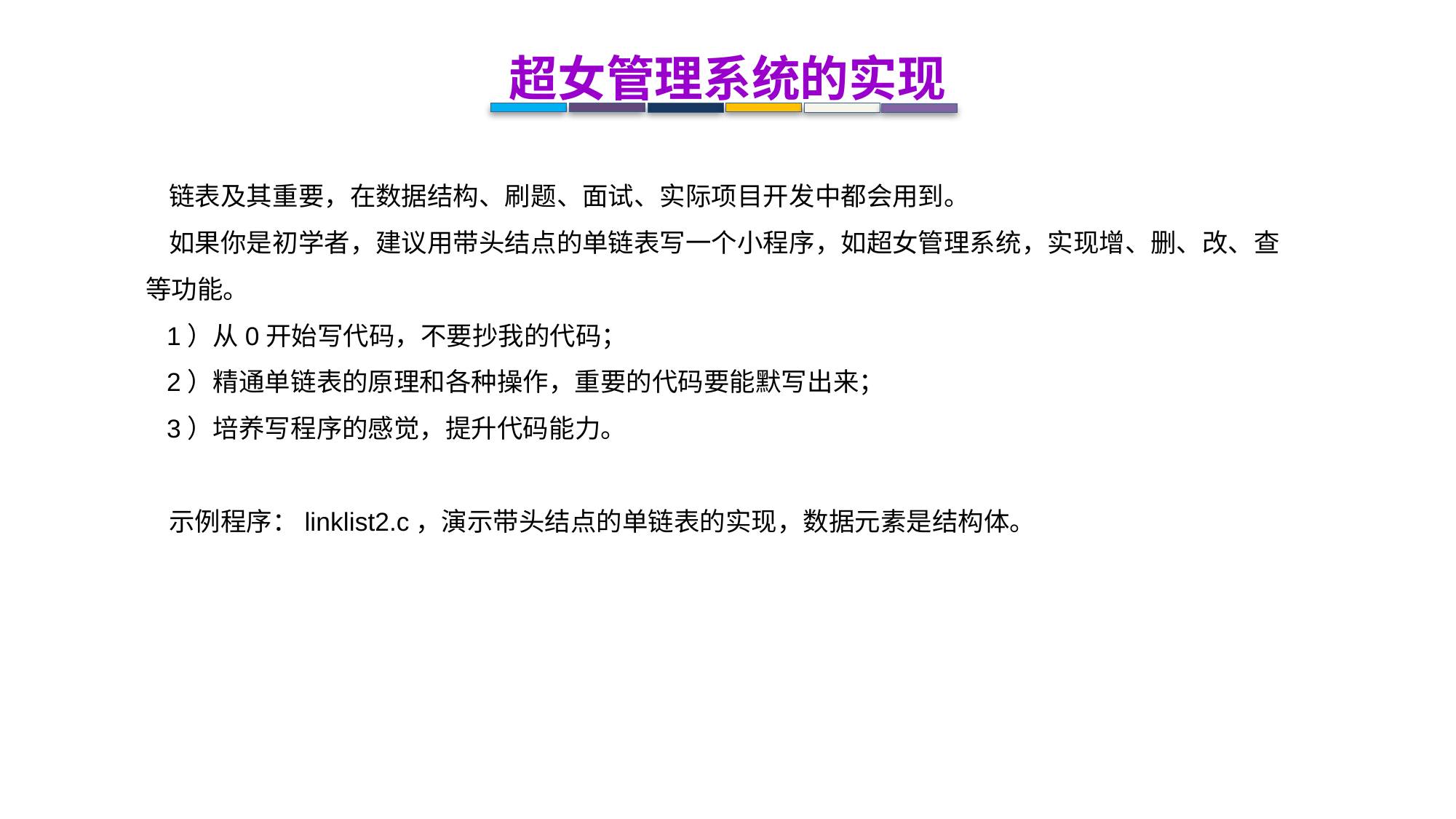

超女管理系统的实现

   链表及其重要，在数据结构、刷题、面试、实际项目开发中都会用到。
   如果你是初学者，建议用带头结点的单链表写一个小程序，如超女管理系统，实现增、删、改、查等功能。
   1）从0开始写代码，不要抄我的代码；
   2）精通单链表的原理和各种操作，重要的代码要能默写出来；
   3）培养写程序的感觉，提升代码能力。

   示例程序：linklist2.c，演示带头结点的单链表的实现，数据元素是结构体。